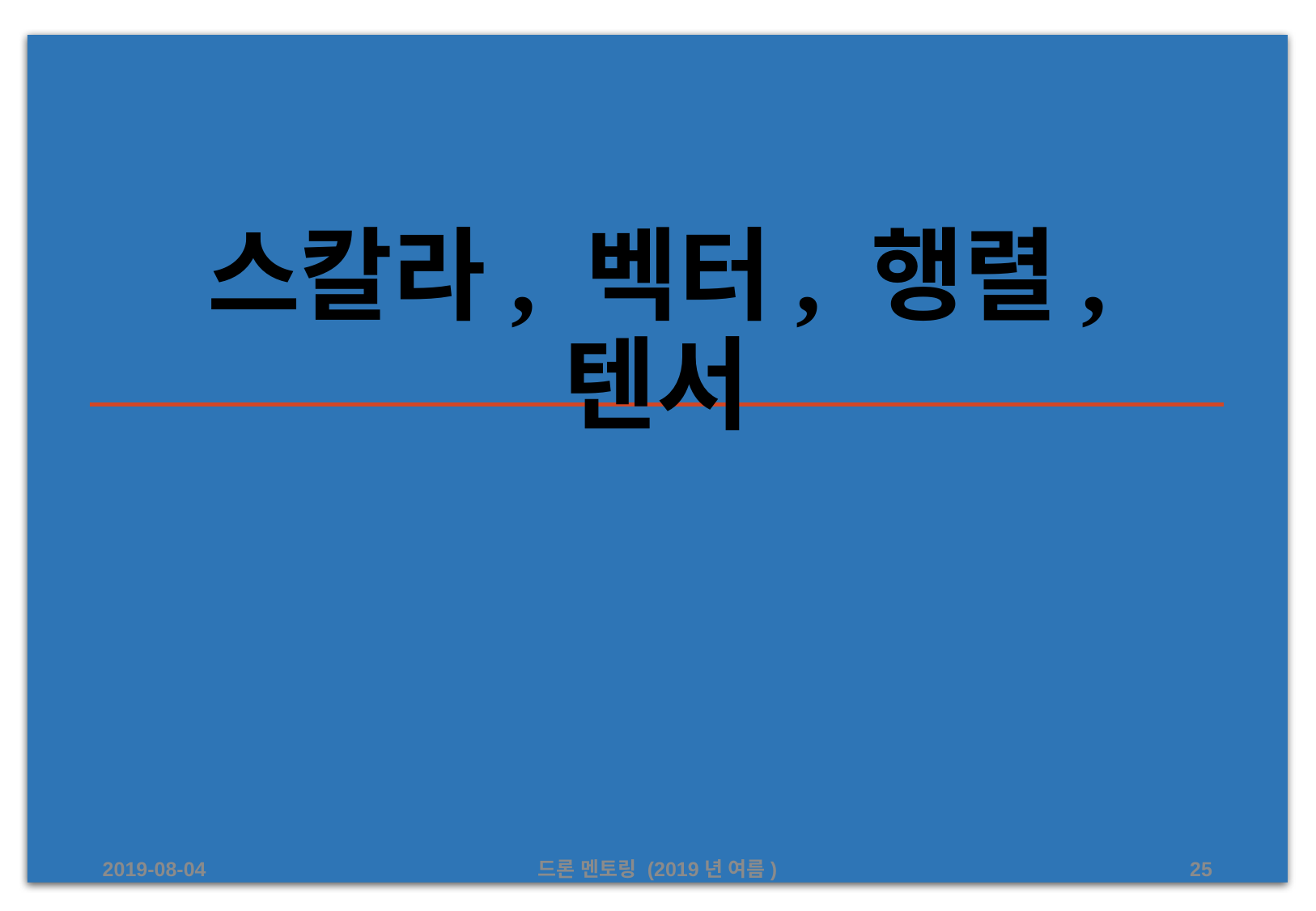

# 스칼라, 벡터, 행렬, 텐서

2019-08-04
드론 멘토링 (2019년 여름)
25